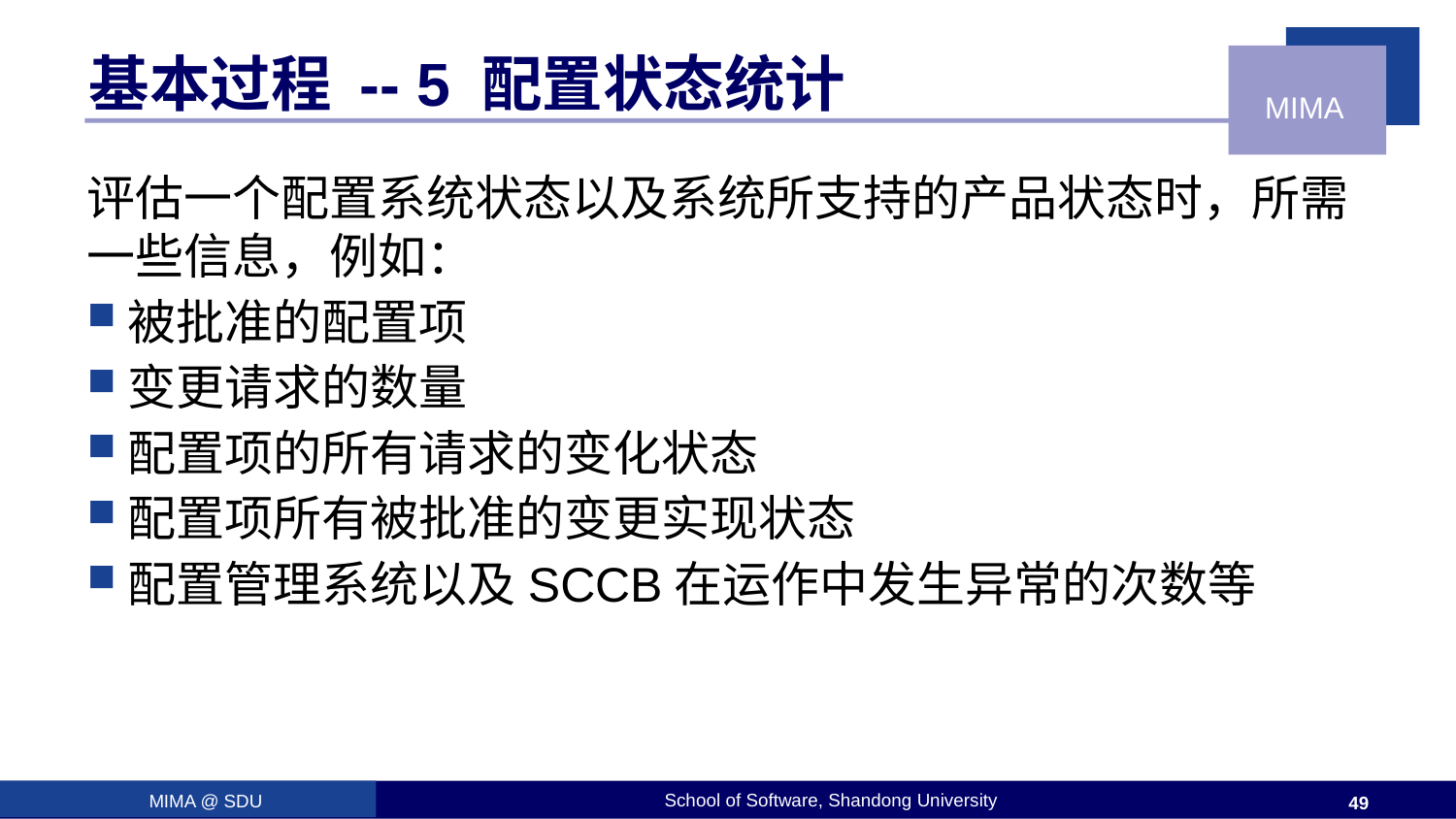

# 基本过程 -- 5 配置状态统计
评估一个配置系统状态以及系统所支持的产品状态时，所需一些信息，例如：
被批准的配置项
变更请求的数量
配置项的所有请求的变化状态
配置项所有被批准的变更实现状态
配置管理系统以及SCCB在运作中发生异常的次数等